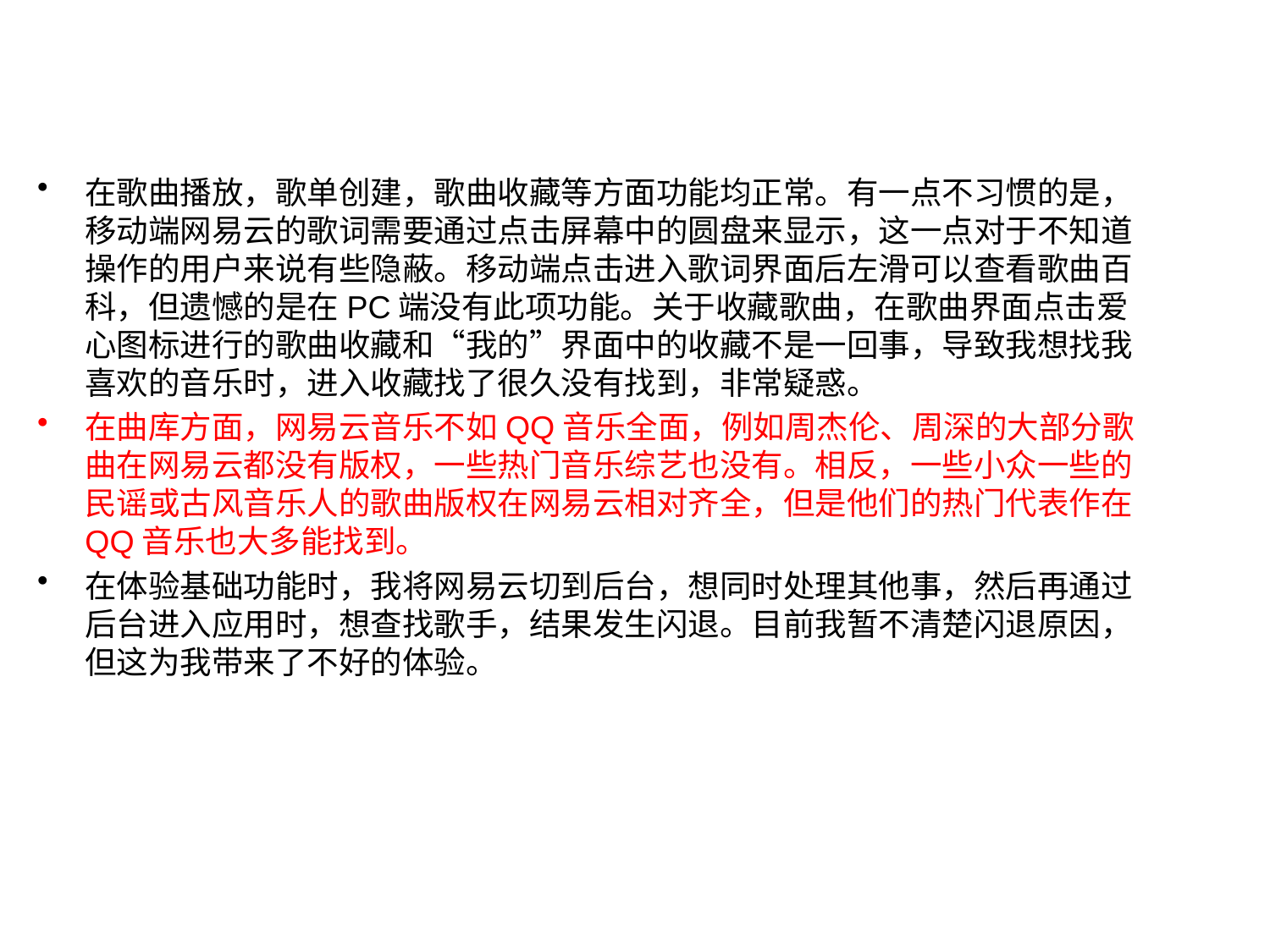

#
在歌曲播放，歌单创建，歌曲收藏等方面功能均正常。有一点不习惯的是，移动端网易云的歌词需要通过点击屏幕中的圆盘来显示，这一点对于不知道操作的用户来说有些隐蔽。移动端点击进入歌词界面后左滑可以查看歌曲百科，但遗憾的是在PC端没有此项功能。关于收藏歌曲，在歌曲界面点击爱心图标进行的歌曲收藏和“我的”界面中的收藏不是一回事，导致我想找我喜欢的音乐时，进入收藏找了很久没有找到，非常疑惑。
在曲库方面，网易云音乐不如QQ音乐全面，例如周杰伦、周深的大部分歌曲在网易云都没有版权，一些热门音乐综艺也没有。相反，一些小众一些的民谣或古风音乐人的歌曲版权在网易云相对齐全，但是他们的热门代表作在QQ音乐也大多能找到。
在体验基础功能时，我将网易云切到后台，想同时处理其他事，然后再通过后台进入应用时，想查找歌手，结果发生闪退。目前我暂不清楚闪退原因，但这为我带来了不好的体验。